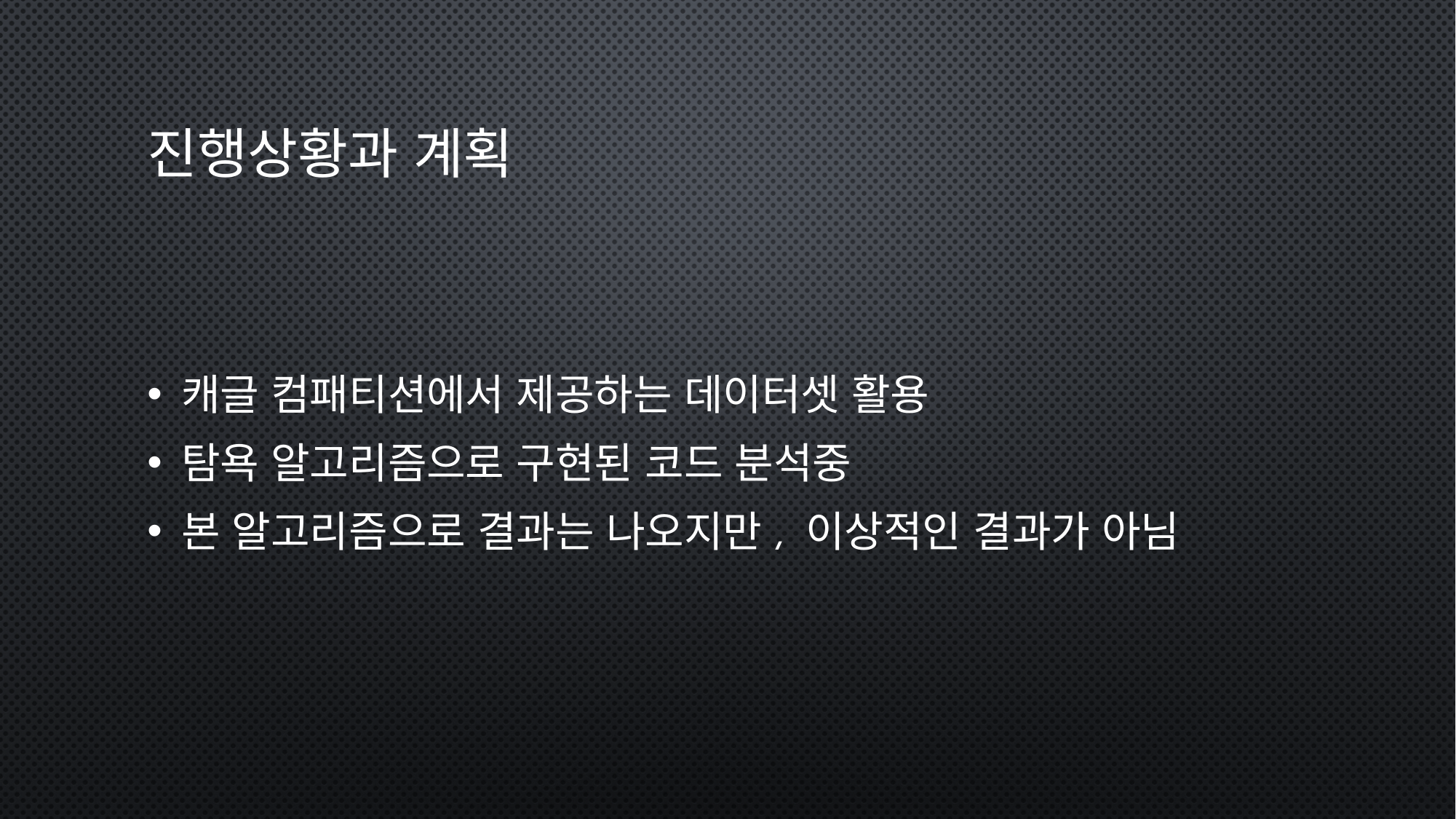

# 진행상황과 계획
캐글 컴패티션에서 제공하는 데이터셋 활용
탐욕 알고리즘으로 구현된 코드 분석중
본 알고리즘으로 결과는 나오지만, 이상적인 결과가 아님